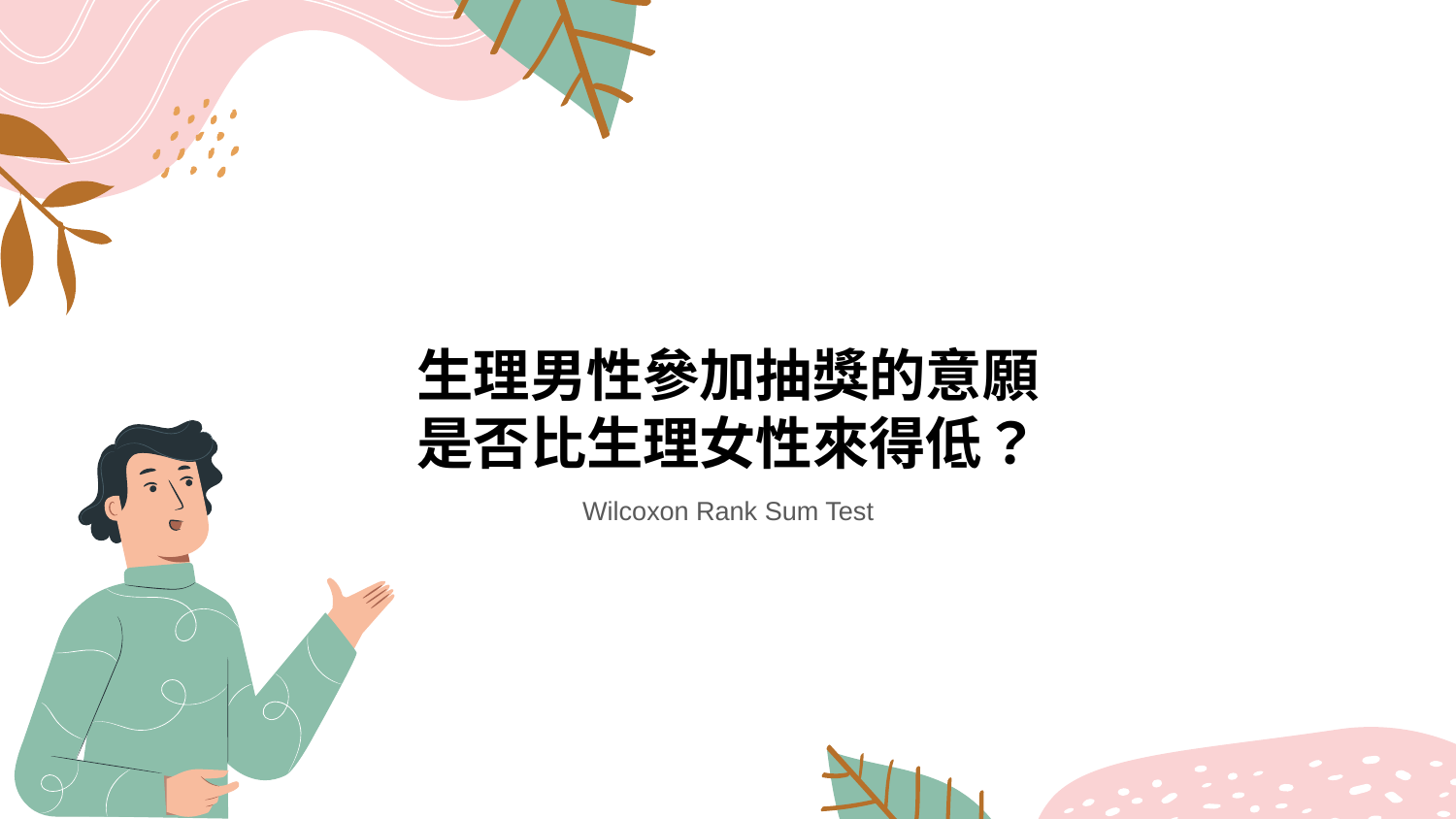

# 生理男性參加抽獎的意願
是否比生理女性來得低？

Wilcoxon Rank Sum Test